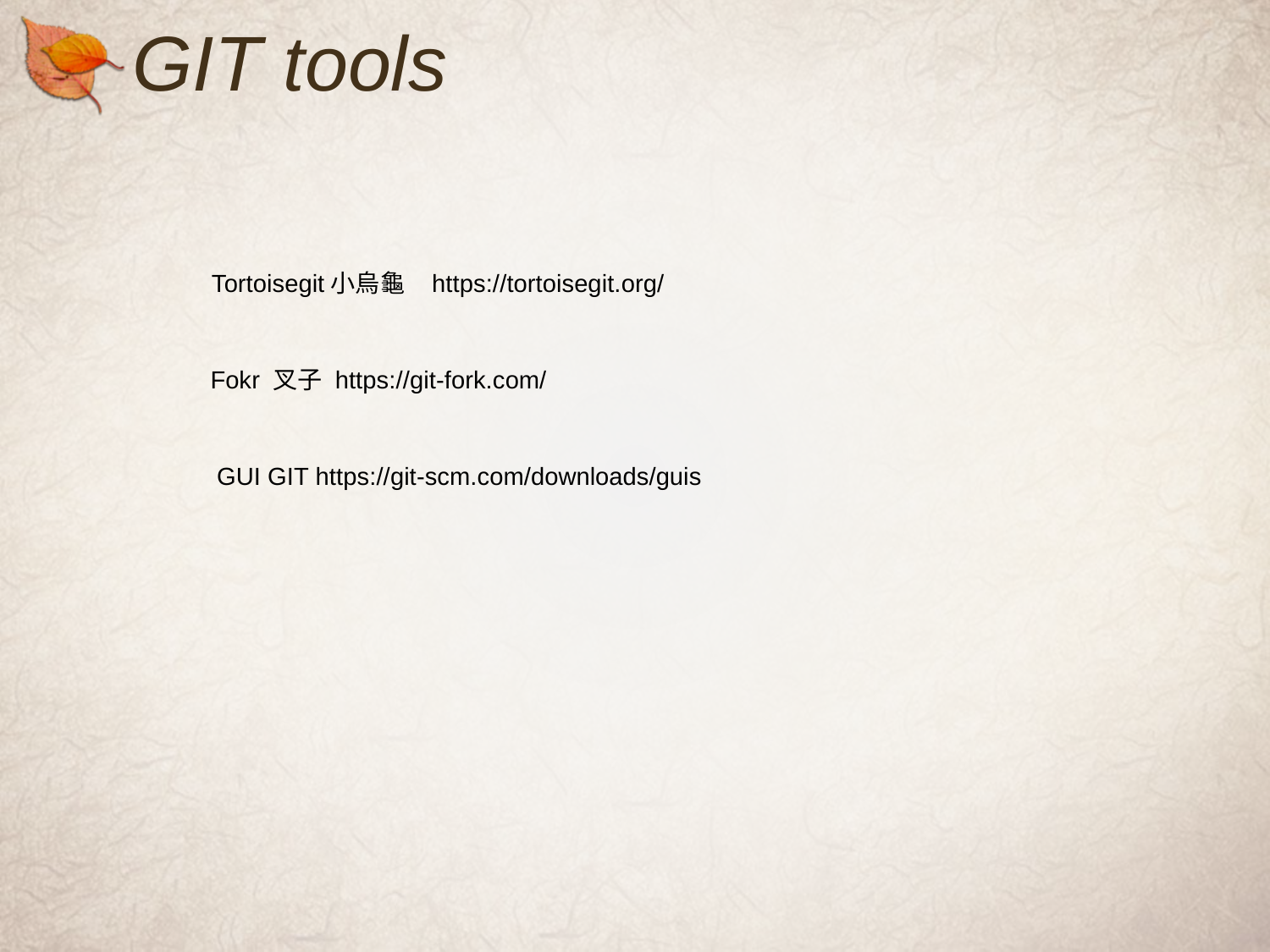

# GIT tools
Tortoisegit小烏龜   https://tortoisegit.org/
Fokr 叉子 https://git-fork.com/
GUI GIT https://git-scm.com/downloads/guis